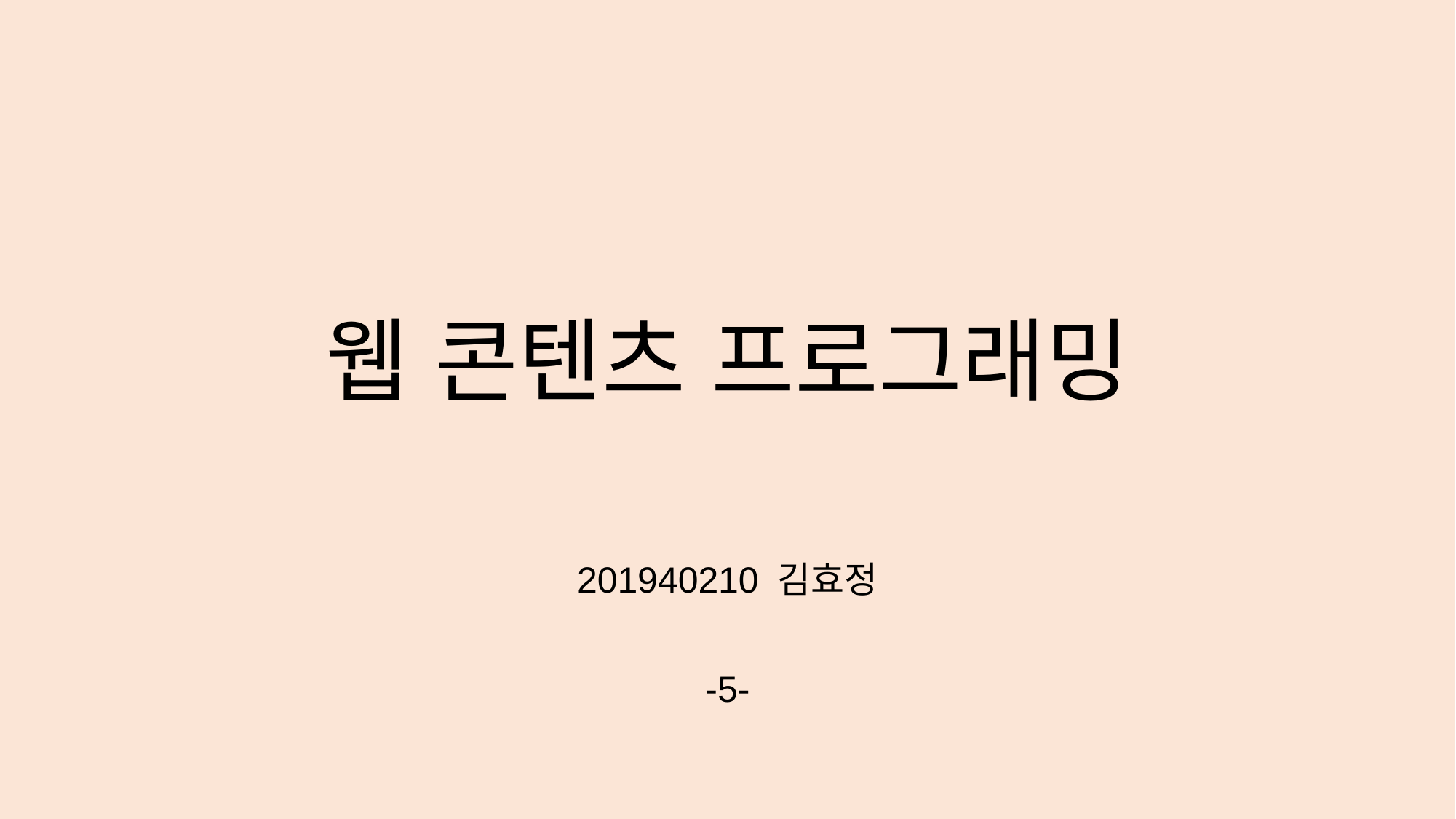

# 웹 콘텐츠 프로그래밍
201940210 김효정

-5-